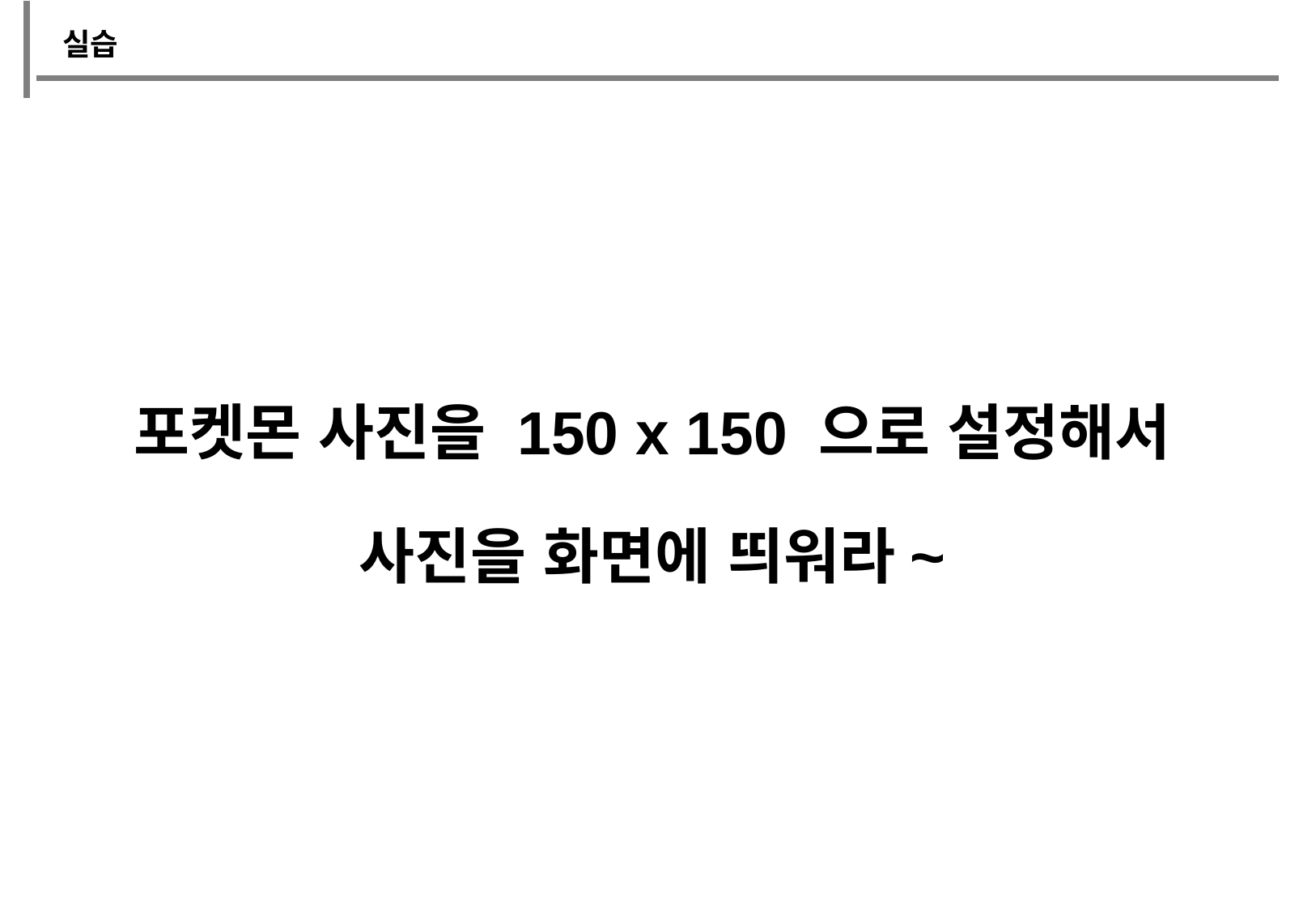

실습

포켓몬 사진을 150 x 150 으로 설정해서
사진을 화면에 띄워라~